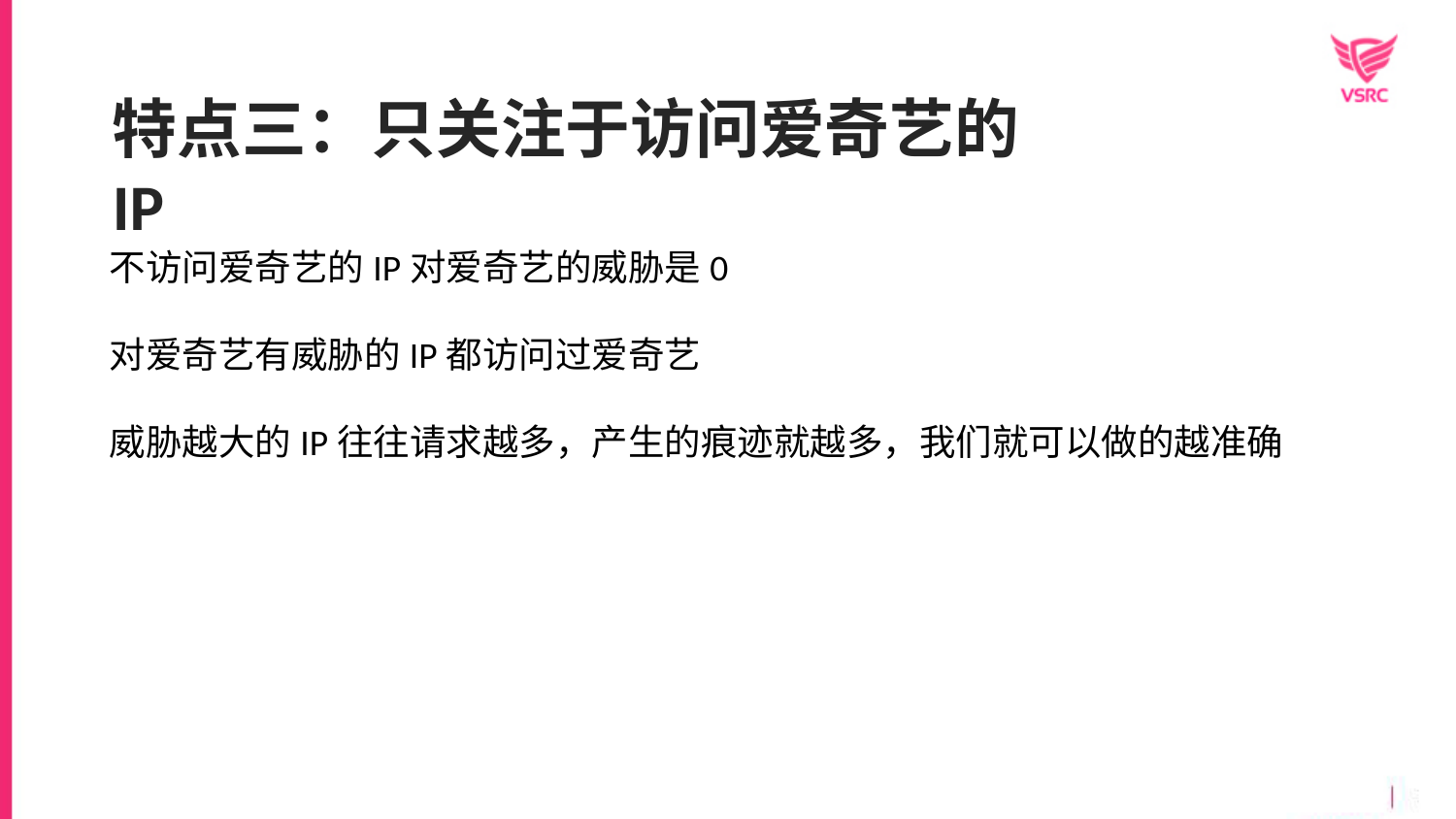

特点三：只关注于访问爱奇艺的IP
不访问爱奇艺的IP对爱奇艺的威胁是0

对爱奇艺有威胁的IP都访问过爱奇艺

威胁越大的IP往往请求越多，产生的痕迹就越多，我们就可以做的越准确